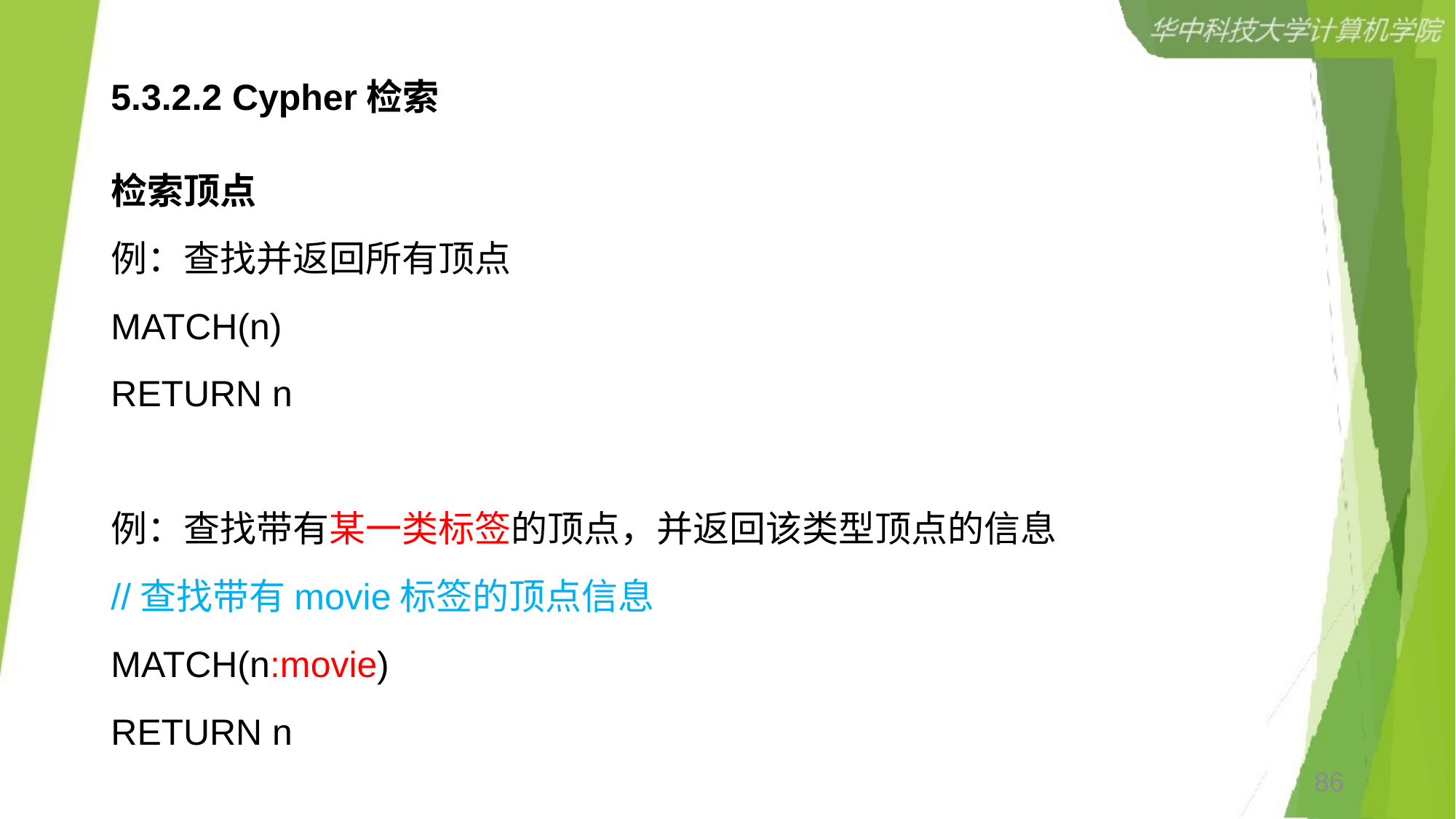

# 5.3.2.2 Cypher检索
检索顶点
例：查找并返回所有顶点
MATCH(n)
RETURN n

例：查找带有某一类标签的顶点，并返回该类型顶点的信息
//查找带有movie标签的顶点信息
MATCH(n:movie)
RETURN n
86